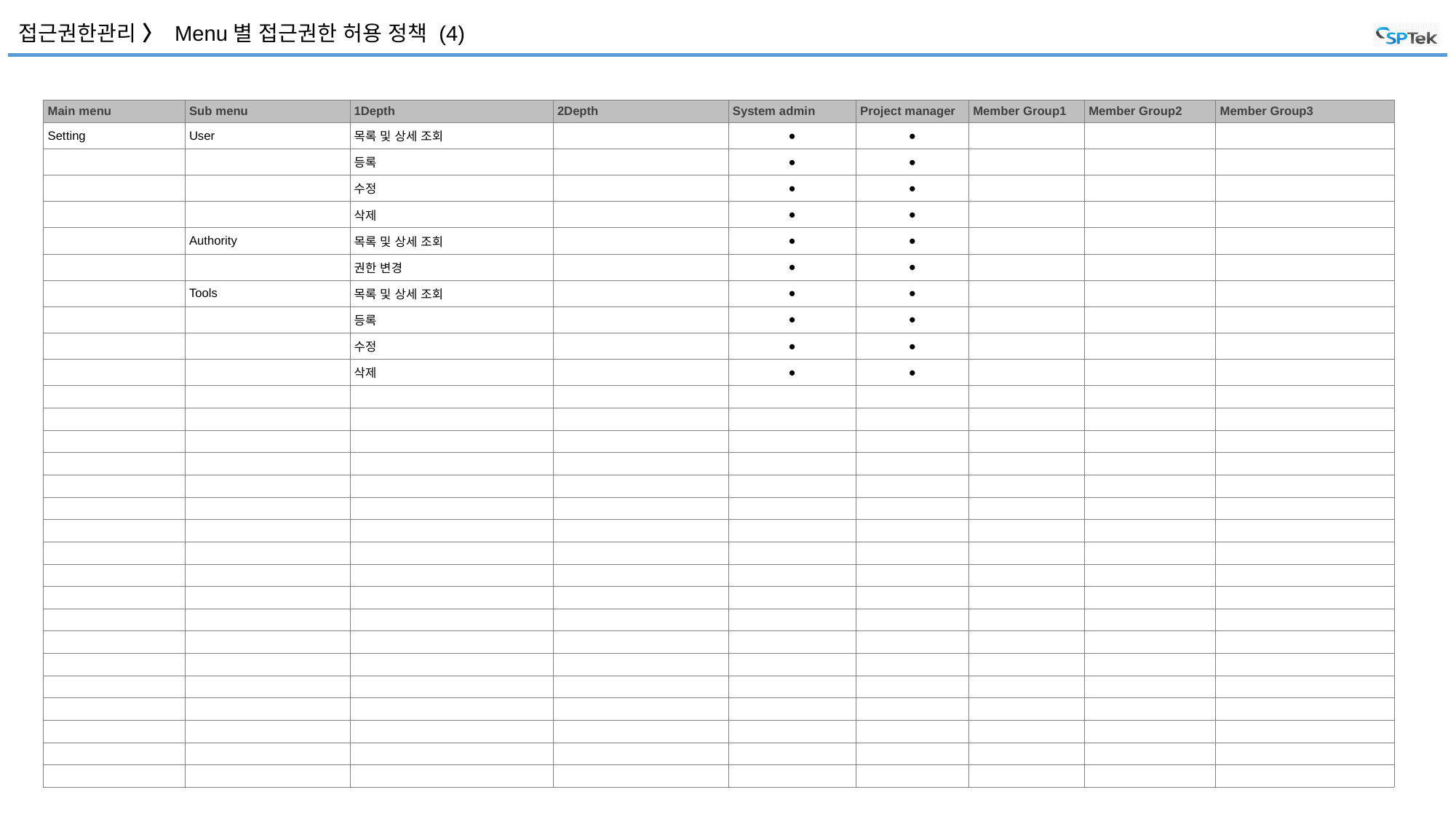

# 접근권한관리 〉 Menu별 접근권한 허용 정책 (4)
| Main menu | Sub menu | 1Depth | 2Depth | System admin | Project manager | Member Group1 | Member Group2 | Member Group3 |
| --- | --- | --- | --- | --- | --- | --- | --- | --- |
| Setting | User | 목록 및 상세 조회 |  | ● | ● |  |  |  |
|  |  | 등록 |  | ● | ● |  |  |  |
|  |  | 수정 |  | ● | ● |  |  |  |
|  |  | 삭제 |  | ● | ● |  |  |  |
|  | Authority | 목록 및 상세 조회 |  | ● | ● |  |  |  |
|  |  | 권한 변경 |  | ● | ● |  |  |  |
|  | Tools | 목록 및 상세 조회 |  | ● | ● |  |  |  |
|  |  | 등록 |  | ● | ● |  |  |  |
|  |  | 수정 |  | ● | ● |  |  |  |
|  |  | 삭제 |  | ● | ● |  |  |  |
|  |  |  |  |  |  |  |  |  |
|  |  |  |  |  |  |  |  |  |
|  |  |  |  |  |  |  |  |  |
|  |  |  |  |  |  |  |  |  |
|  |  |  |  |  |  |  |  |  |
|  |  |  |  |  |  |  |  |  |
|  |  |  |  |  |  |  |  |  |
|  |  |  |  |  |  |  |  |  |
|  |  |  |  |  |  |  |  |  |
|  |  |  |  |  |  |  |  |  |
|  |  |  |  |  |  |  |  |  |
|  |  |  |  |  |  |  |  |  |
|  |  |  |  |  |  |  |  |  |
|  |  |  |  |  |  |  |  |  |
|  |  |  |  |  |  |  |  |  |
|  |  |  |  |  |  |  |  |  |
|  |  |  |  |  |  |  |  |  |
|  |  |  |  |  |  |  |  |  |